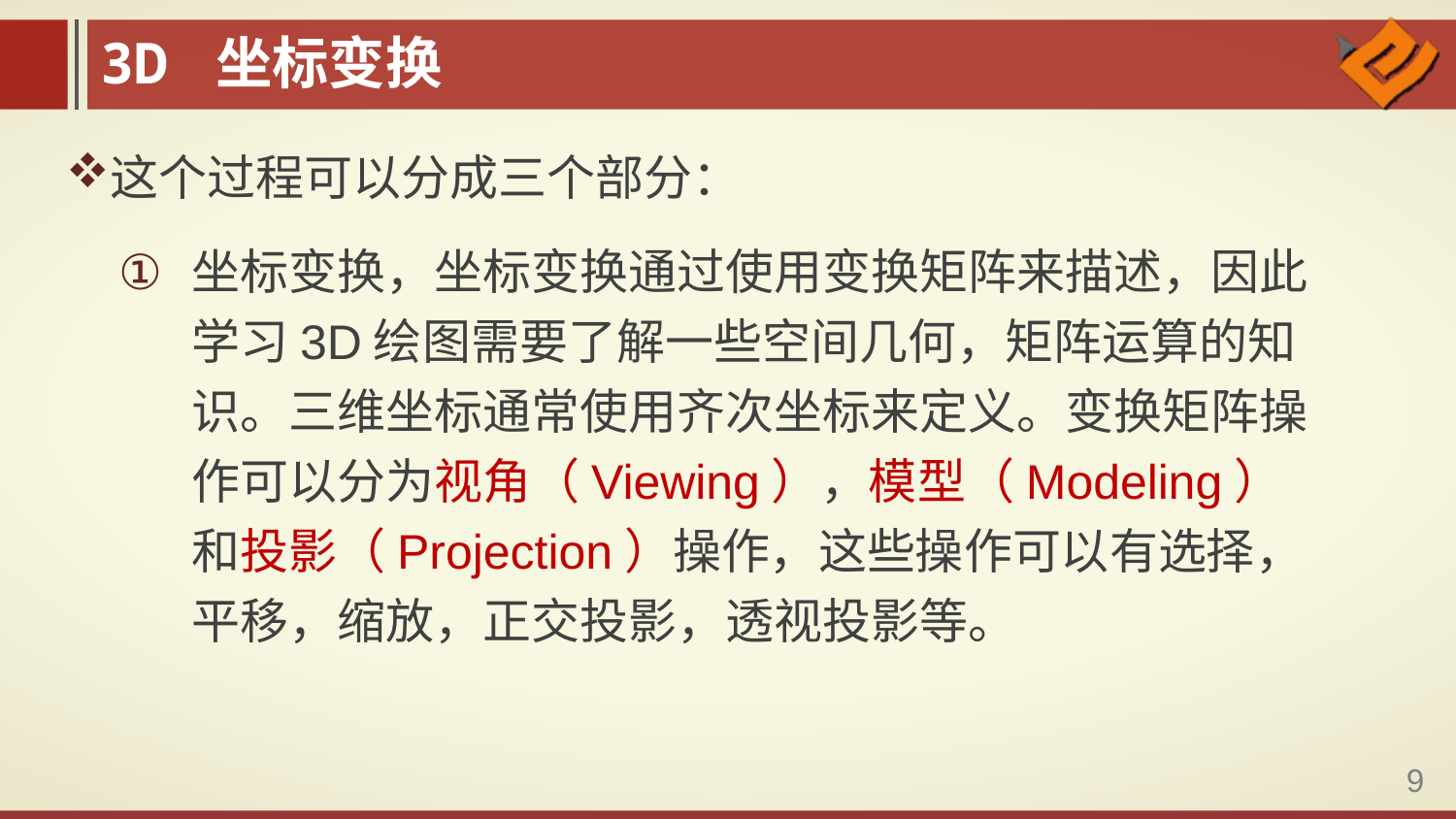

3D 坐标变换
这个过程可以分成三个部分：
坐标变换，坐标变换通过使用变换矩阵来描述，因此学习3D绘图需要了解一些空间几何，矩阵运算的知识。三维坐标通常使用齐次坐标来定义。变换矩阵操作可以分为视角（Viewing），模型（Modeling）和投影（Projection）操作，这些操作可以有选择，平移，缩放，正交投影，透视投影等。